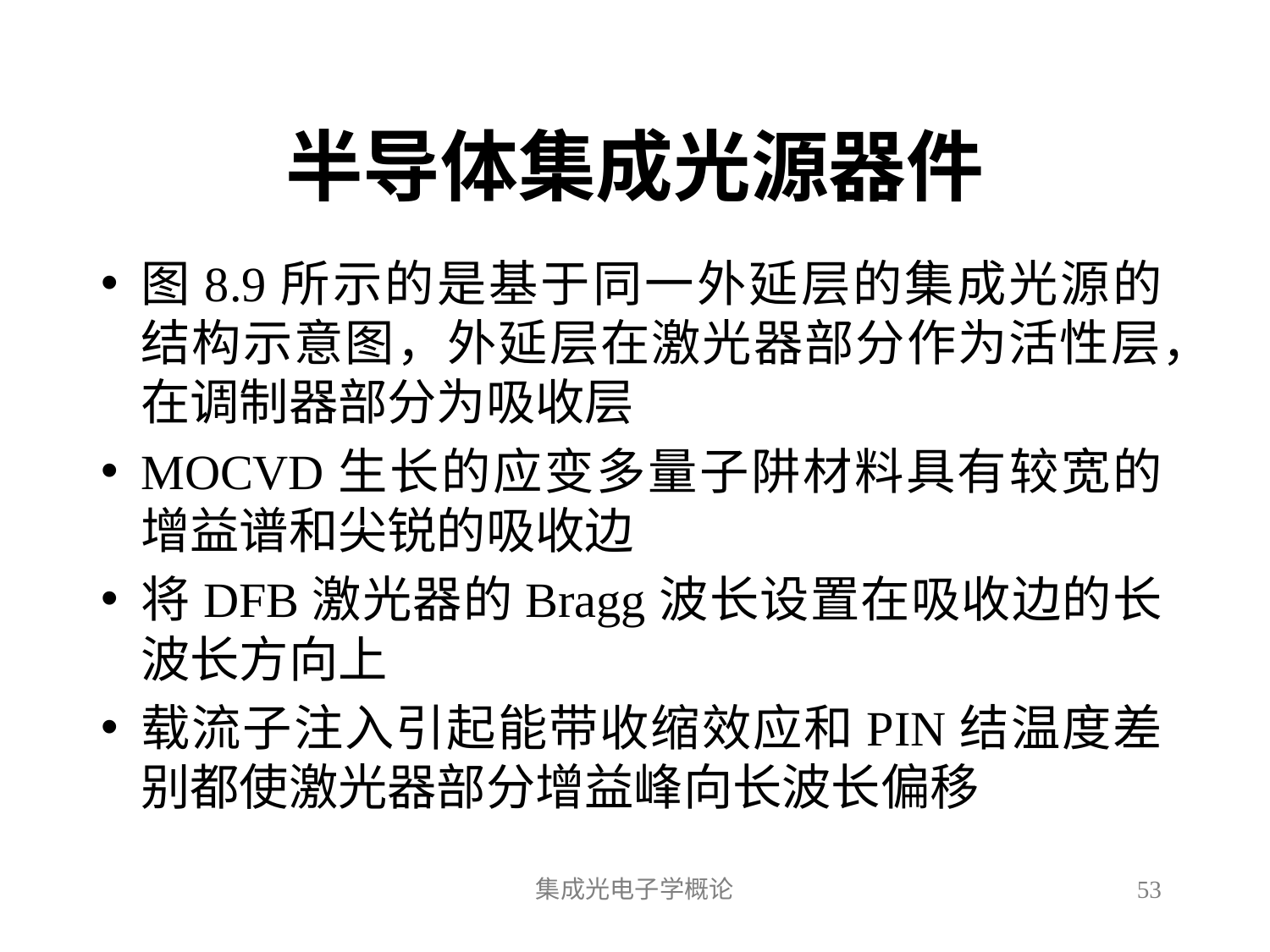

# 半导体集成光源器件
图8.9所示的是基于同一外延层的集成光源的结构示意图，外延层在激光器部分作为活性层，在调制器部分为吸收层
MOCVD生长的应变多量子阱材料具有较宽的增益谱和尖锐的吸收边
将DFB激光器的Bragg波长设置在吸收边的长波长方向上
载流子注入引起能带收缩效应和PIN结温度差别都使激光器部分增益峰向长波长偏移
集成光电子学概论
53